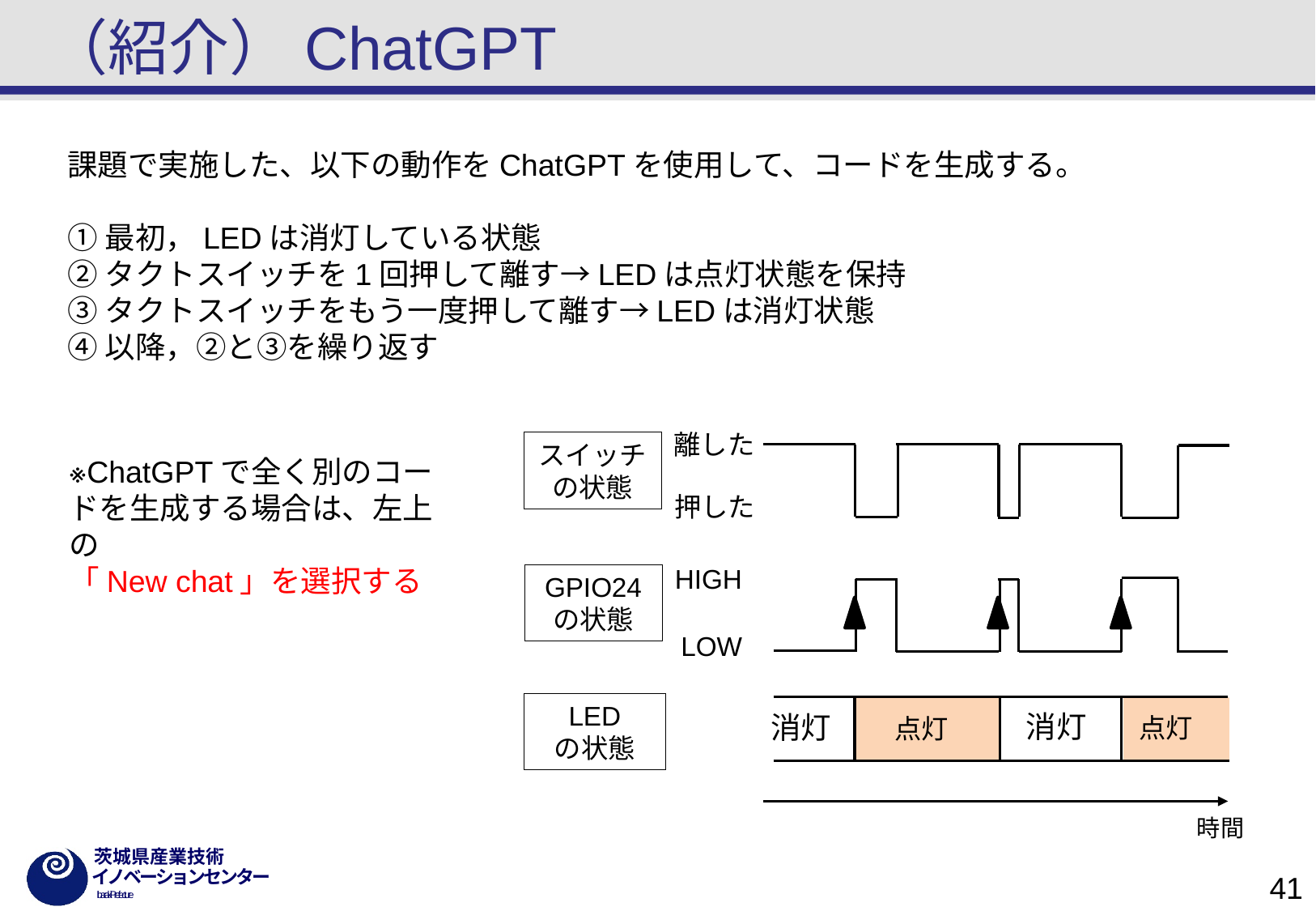

# （紹介）ChatGPT
課題で実施した、以下の動作をChatGPTを使用して、コードを生成する。

①最初，LEDは消灯している状態
②タクトスイッチを1回押して離す→LEDは点灯状態を保持
③タクトスイッチをもう一度押して離す→LEDは消灯状態
④以降，②と③を繰り返す
離した
押した
HIGH

LOW
消灯
消灯
点灯
点灯
時間
スイッチ
の状態
GPIO24
の状態
LED
の状態
※ChatGPTで全く別のコードを生成する場合は、左上の
「New chat」を選択する

41